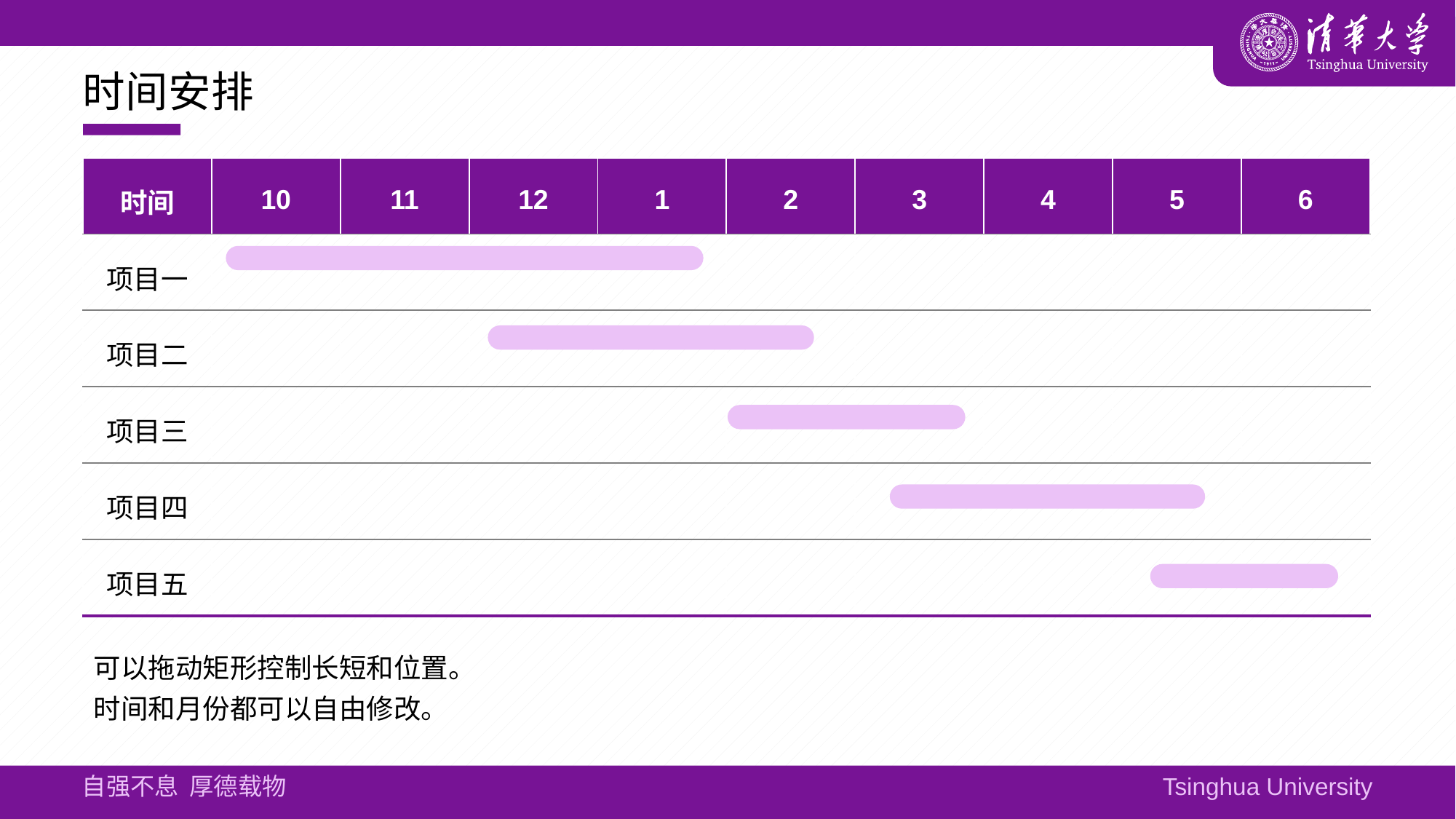

# 时间安排
| 时间 | 10 | 11 | 12 | 1 | 2 | 3 | 4 | 5 | 6 |
| --- | --- | --- | --- | --- | --- | --- | --- | --- | --- |
| 项目一 |  |  |  |  |  |  |  |  |  |
| 项目二 |  |  |  |  |  |  |  |  |  |
| 项目三 |  |  |  |  |  |  |  |  |  |
| 项目四 |  |  |  |  |  |  |  |  |  |
| 项目五 |  |  |  |  |  |  |  |  |  |

可以拖动矩形控制长短和位置。
时间和月份都可以自由修改。